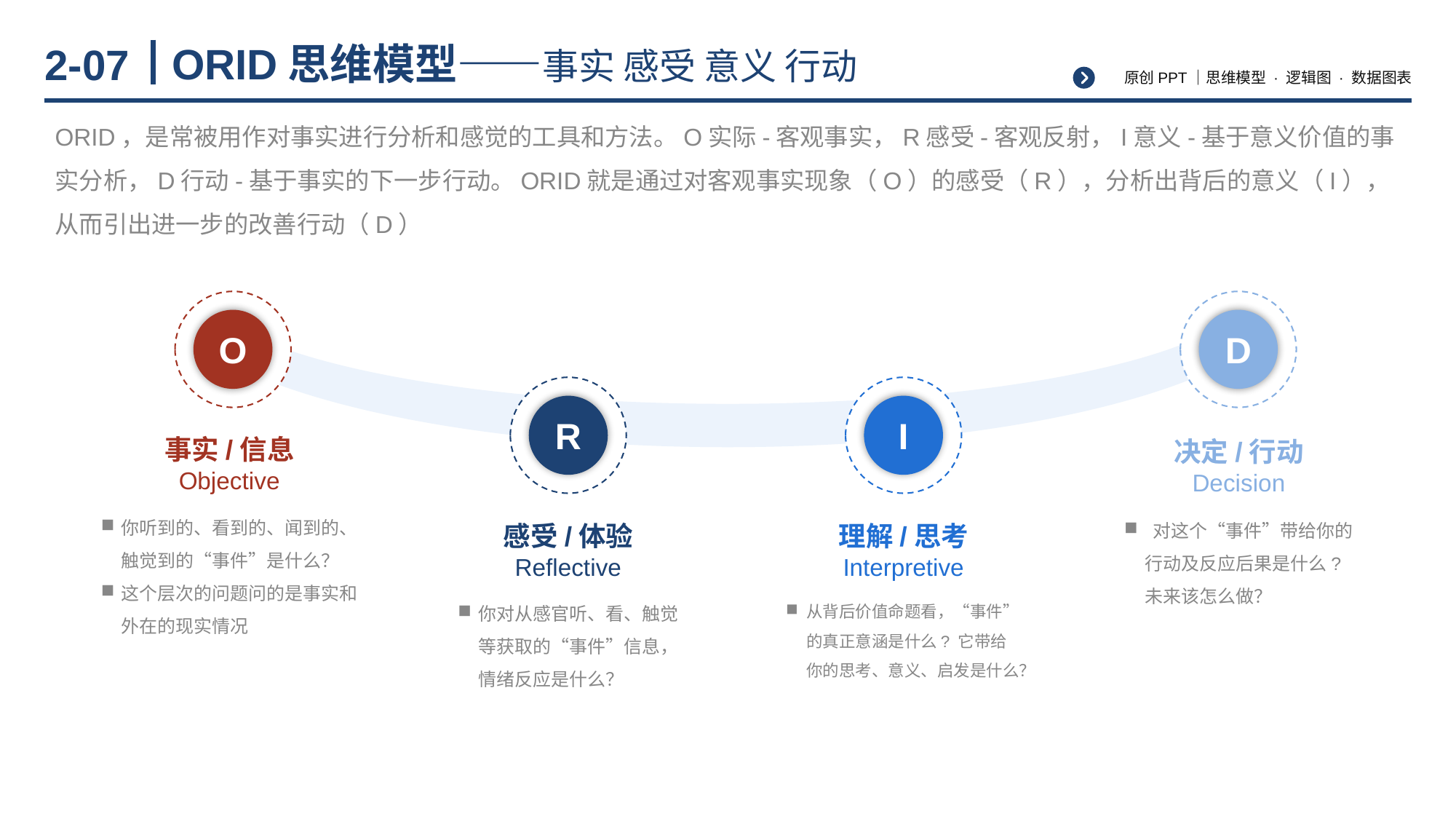

# ORID思维模型——事实 感受 意义 行动
2-07
ORID，是常被用作对事实进行分析和感觉的工具和方法。O实际-客观事实，R感受-客观反射，I意义-基于意义价值的事实分析，D行动-基于事实的下一步行动。ORID就是通过对客观事实现象（O）的感受（R），分析出背后的意义（I），从而引出进一步的改善行动（D）

O
D

R
I
事实/信息
Objective
决定/行动
Decision
你听到的、看到的、闻到的、触觉到的“事件”是什么？
这个层次的问题问的是事实和外在的现实情况
感受/体验
Reflective
理解/思考
Interpretive
 对这个“事件”带给你的行动及反应后果是什么? 未来该怎么做？
你对从感官听、看、触觉等获取的“事件”信息，情绪反应是什么？
从背后价值命题看，“事件”的真正意涵是什么? 它带给你的思考、意义、启发是什么？